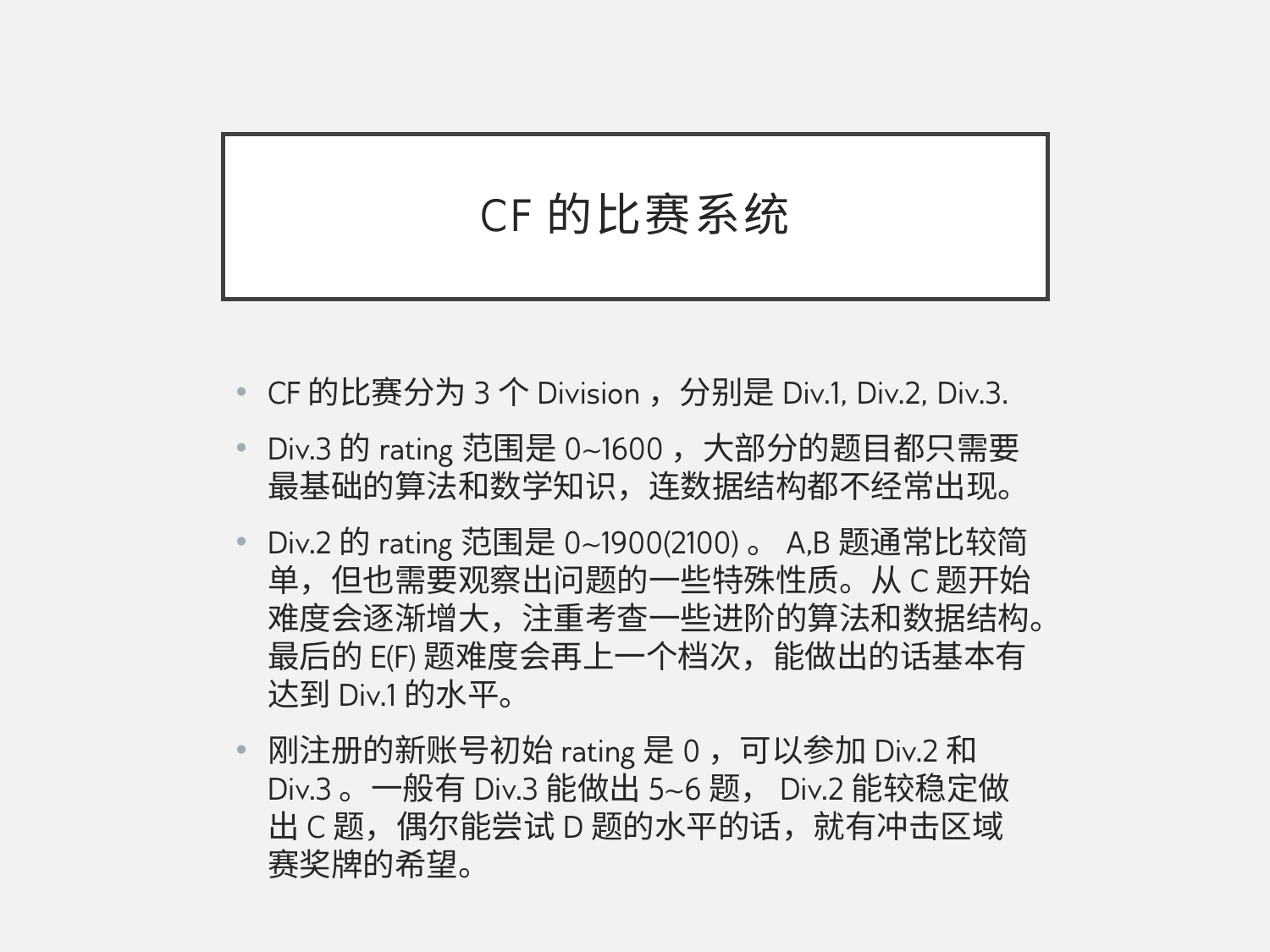

# CF的比赛系统
CF的比赛分为3个Division，分别是Div.1, Div.2, Div.3.
Div.3的rating范围是0~1600，大部分的题目都只需要最基础的算法和数学知识，连数据结构都不经常出现。
Div.2的rating范围是0~1900(2100)。A,B题通常比较简单，但也需要观察出问题的一些特殊性质。从C题开始难度会逐渐增大，注重考查一些进阶的算法和数据结构。最后的E(F)题难度会再上一个档次，能做出的话基本有达到Div.1的水平。
刚注册的新账号初始rating是0，可以参加Div.2和Div.3。一般有Div.3能做出5~6题，Div.2能较稳定做出C题，偶尔能尝试D题的水平的话，就有冲击区域赛奖牌的希望。